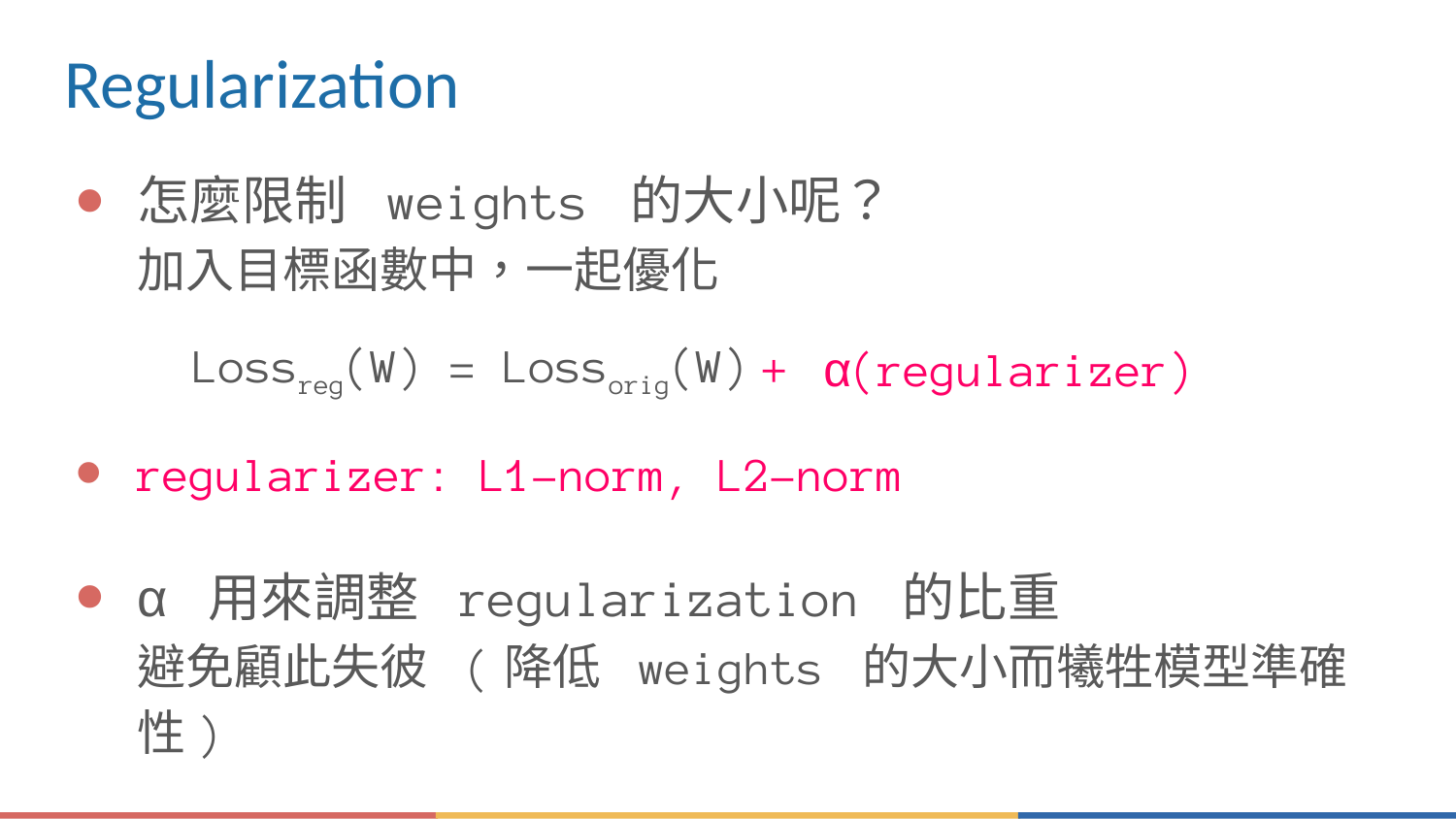

# Regularization
怎麼限制 weights 的大小呢？
加入目標函數中，一起優化

Lossreg(W) = Lossorig(W)
α(regularizer)
regularizer: L1-norm, L2-norm
α 用來調整 regularization 的比重
避免顧此失彼 (降低 weights 的大小而犧牲模型準確性)